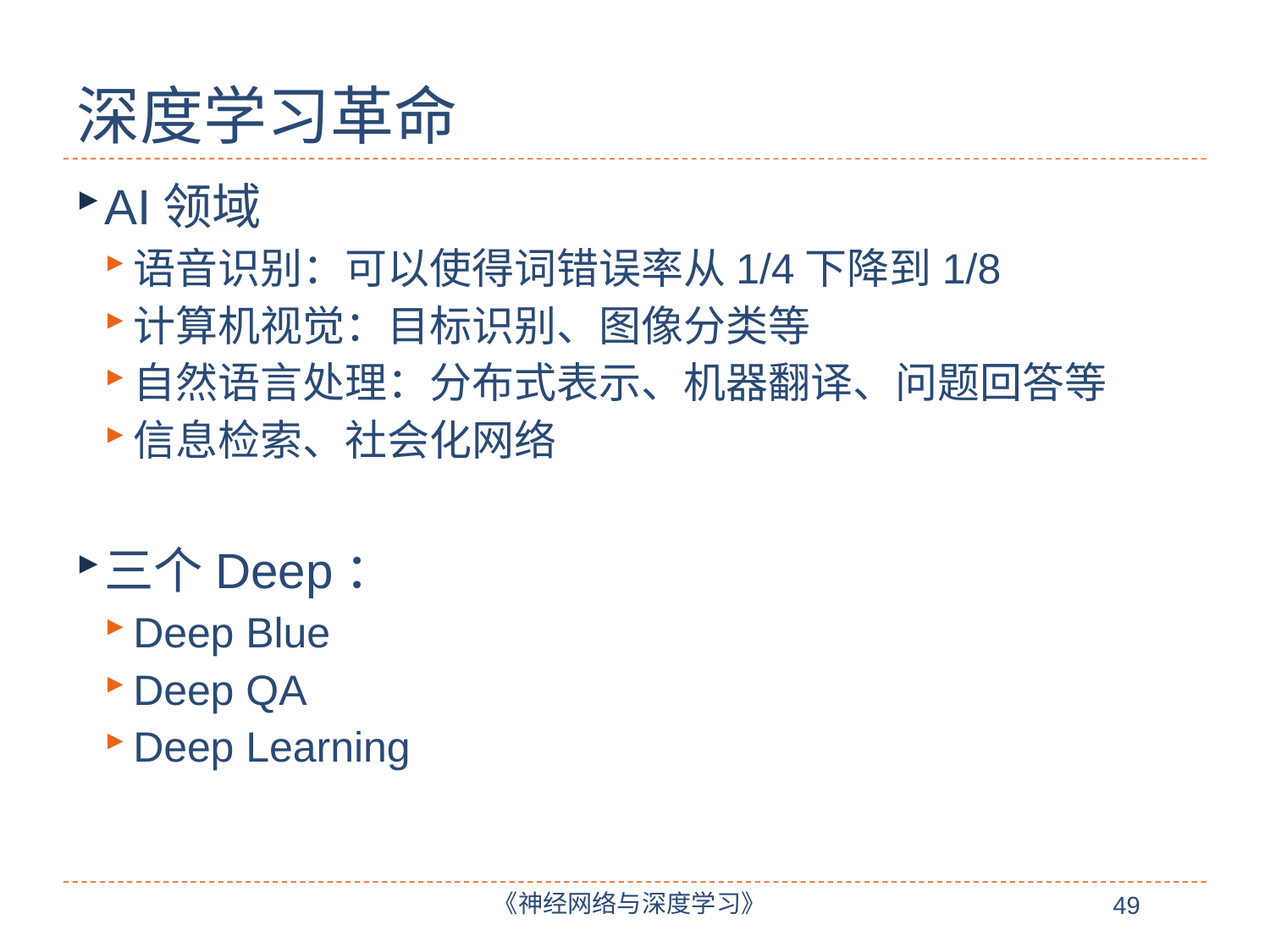

# 深度学习革命
AI领域
语音识别：可以使得词错误率从1/4下降到1/8
计算机视觉：目标识别、图像分类等
自然语言处理：分布式表示、机器翻译、问题回答等
信息检索、社会化网络

三个Deep：
Deep Blue
Deep QA
Deep Learning